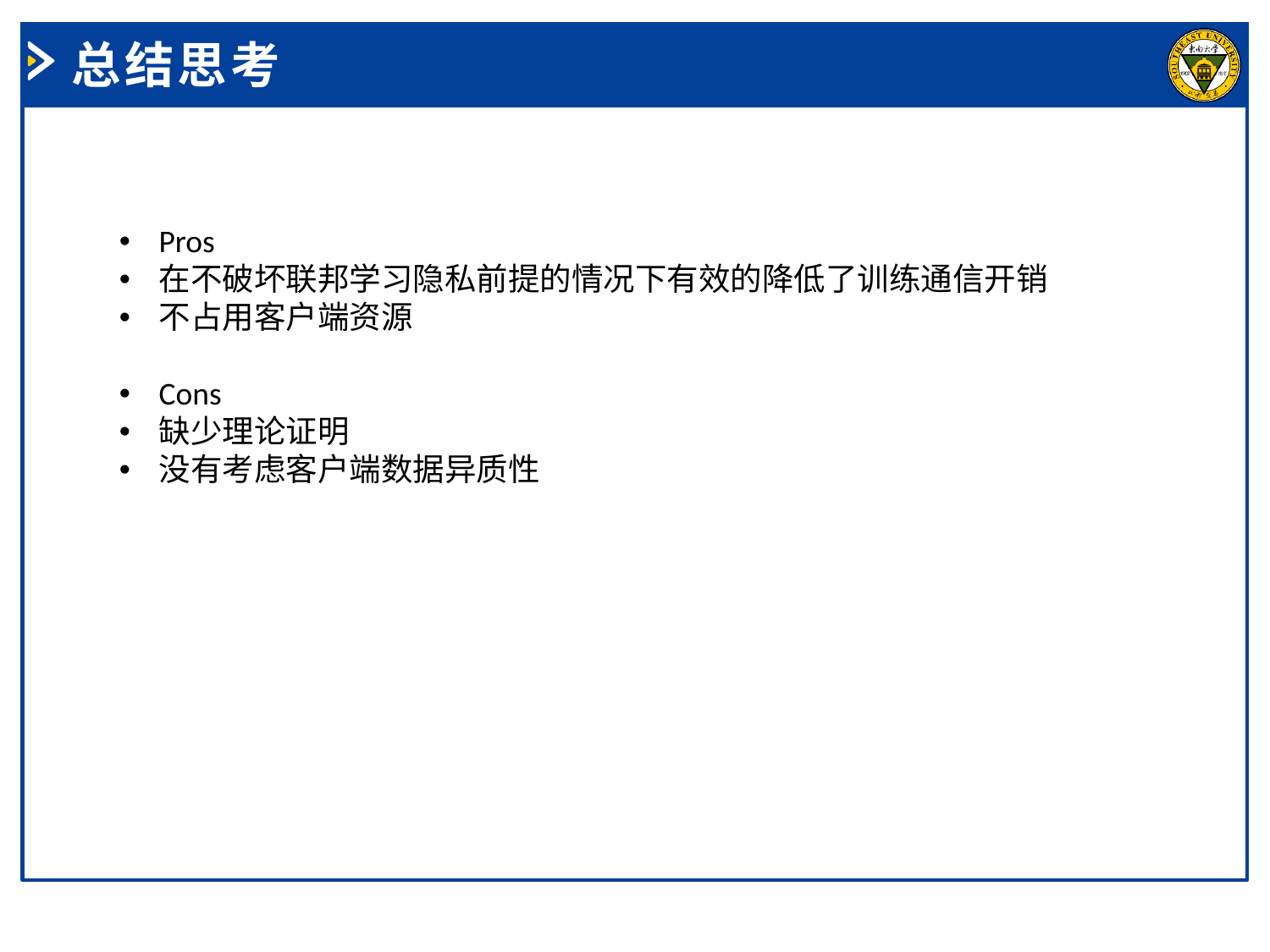

总结思考
Pros
在不破坏联邦学习隐私前提的情况下有效的降低了训练通信开销
不占用客户端资源

Cons
缺少理论证明
没有考虑客户端数据异质性